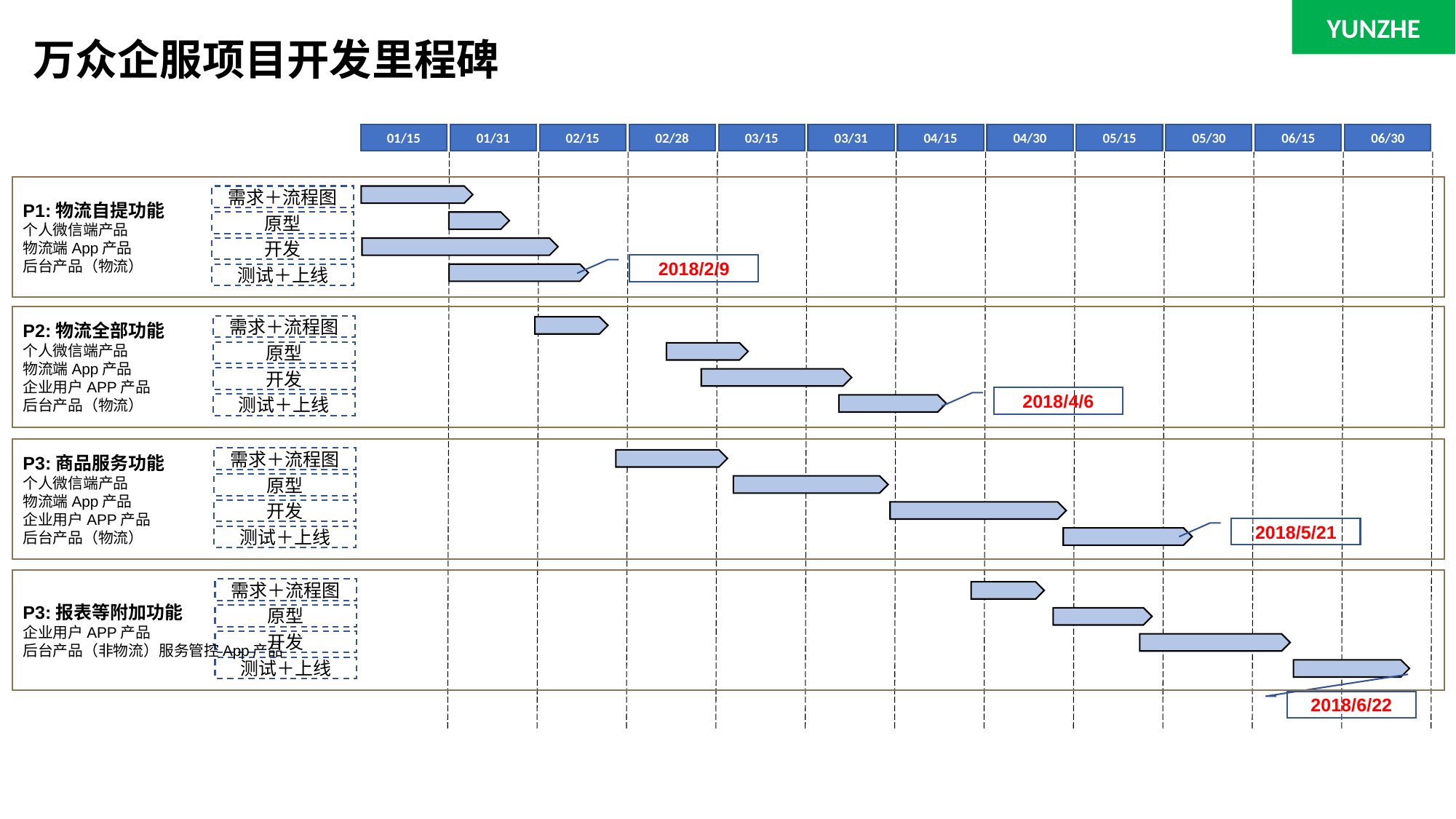

YUNZHE
万众企服项目开发里程碑
01/15
01/31
02/15
02/28
03/15
03/31
04/15
04/30
05/15
05/30
06/15
06/30
P1:物流自提功能
个人微信端产品
物流端App产品
后台产品（物流）
需求＋流程图

原型

开发

2018/2/9
测试＋上线

P2:物流全部功能
个人微信端产品
物流端App产品
企业用户APP产品
后台产品（物流）
需求＋流程图

原型

开发

2018/4/6
测试＋上线

P3:商品服务功能
个人微信端产品
物流端App产品
企业用户APP产品
后台产品（物流）
需求＋流程图

原型

开发

2018/5/21
测试＋上线

P3:报表等附加功能
企业用户APP产品
后台产品（非物流）服务管控App产品
需求＋流程图

原型

开发

测试＋上线

2018/6/22